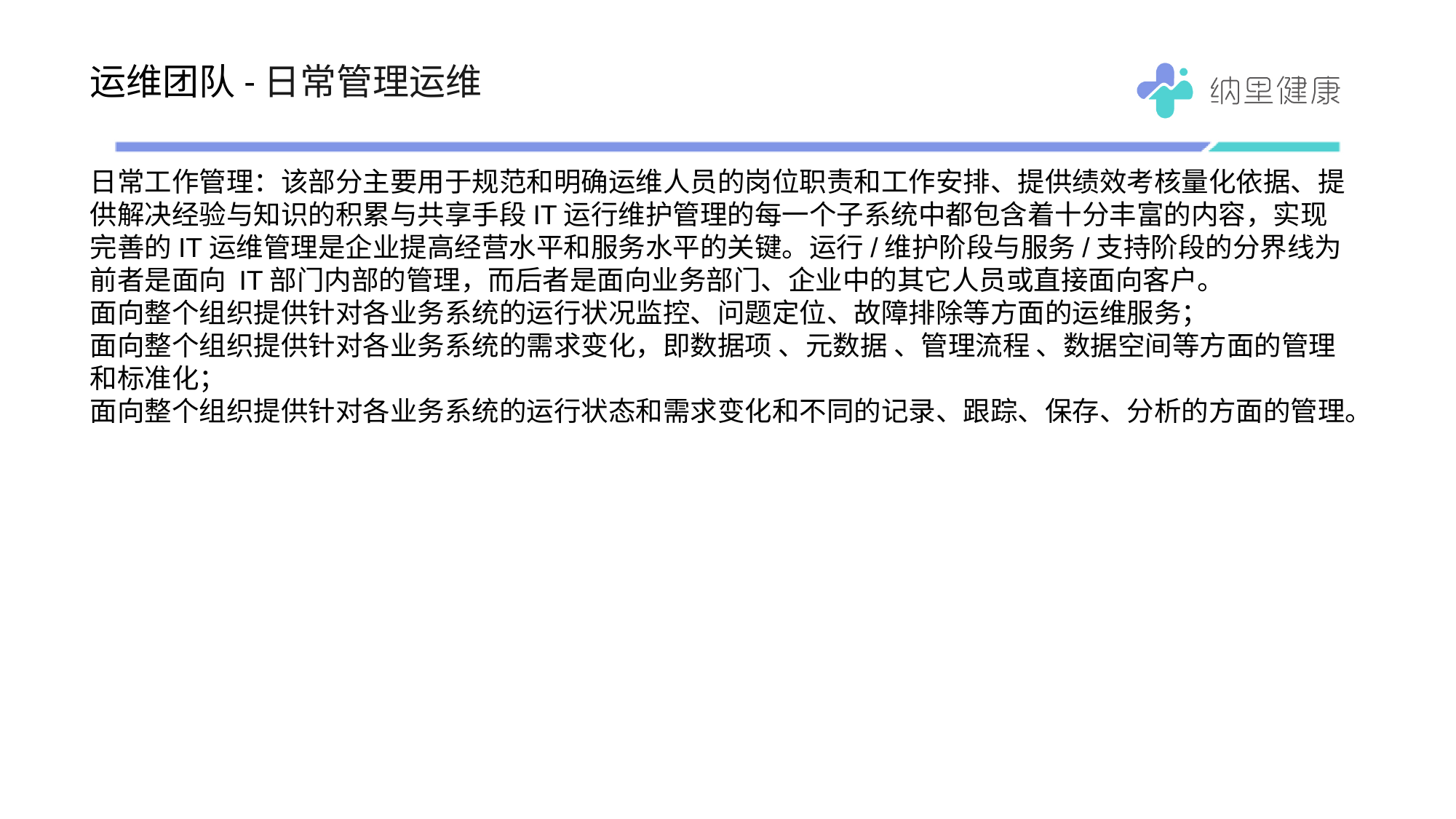

# 运维团队-日常管理运维
日常工作管理：该部分主要用于规范和明确运维人员的岗位职责和工作安排、提供绩效考核量化依据、提供解决经验与知识的积累与共享手段IT运行维护管理的每一个子系统中都包含着十分丰富的内容，实现完善的IT运维管理是企业提高经营水平和服务水平的关键。运行/维护阶段与服务/支持阶段的分界线为前者是面向 IT部门内部的管理，而后者是面向业务部门、企业中的其它人员或直接面向客户。
面向整个组织提供针对各业务系统的运行状况监控、问题定位、故障排除等方面的运维服务；
面向整个组织提供针对各业务系统的需求变化，即数据项 、元数据 、管理流程 、数据空间等方面的管理和标准化；
面向整个组织提供针对各业务系统的运行状态和需求变化和不同的记录、跟踪、保存、分析的方面的管理。